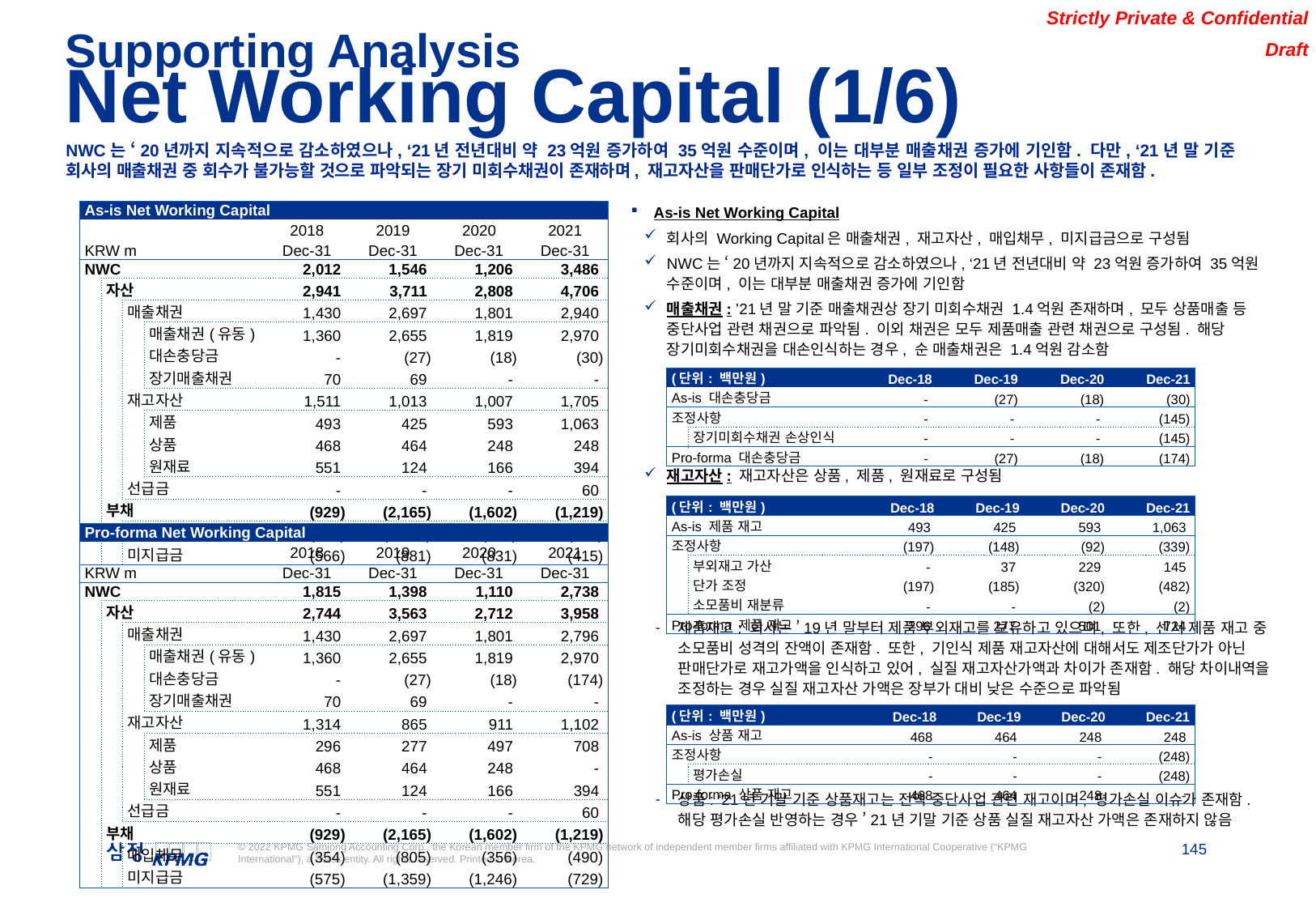

Supporting Analysis
Net Working Capital (1/6)
NWC는 ‘20년까지 지속적으로 감소하였으나, ‘21년 전년대비 약 23억원 증가하여 35억원 수준이며, 이는 대부분 매출채권 증가에 기인함. 다만, ‘21년 말 기준 회사의 매출채권 중 회수가 불가능할 것으로 파악되는 장기 미회수채권이 존재하며, 재고자산을 판매단가로 인식하는 등 일부 조정이 필요한 사항들이 존재함.
| As-is Net Working Capital |  |  |  |  |  |  |  |
| --- | --- | --- | --- | --- | --- | --- | --- |
|  |  |  |  | 2018 | 2019 | 2020 | 2021 |
| KRW m |  |  |  | Dec-31 | Dec-31 | Dec-31 | Dec-31 |
| NWC |  |  |  | 2,012 | 1,546 | 1,206 | 3,486 |
|  | 자산 |  |  | 2,941 | 3,711 | 2,808 | 4,706 |
|  |  | 매출채권 |  | 1,430 | 2,697 | 1,801 | 2,940 |
|  |  |  | 매출채권(유동) | 1,360 | 2,655 | 1,819 | 2,970 |
|  |  |  | 대손충당금 | - | (27) | (18) | (30) |
|  |  |  | 장기매출채권 | 70 | 69 | - | - |
|  |  | 재고자산 |  | 1,511 | 1,013 | 1,007 | 1,705 |
|  |  |  | 제품 | 493 | 425 | 593 | 1,063 |
|  |  |  | 상품 | 468 | 464 | 248 | 248 |
|  |  |  | 원재료 | 551 | 124 | 166 | 394 |
|  |  | 선급금 |  | - | - | - | 60 |
|  | 부채 |  |  | (929) | (2,165) | (1,602) | (1,219) |
|  |  | 매입채무 |  | (363) | (1,284) | (771) | (805) |
|  |  | 미지급금 |  | (566) | (881) | (831) | (415) |
As-is Net Working Capital
회사의 Working Capital은 매출채권, 재고자산, 매입채무, 미지급금으로 구성됨
NWC는 ‘20년까지 지속적으로 감소하였으나, ‘21년 전년대비 약 23억원 증가하여 35억원 수준이며, 이는 대부분 매출채권 증가에 기인함
매출채권: ’21년 말 기준 매출채권상 장기 미회수채권 1.4억원 존재하며, 모두 상품매출 등 중단사업 관련 채권으로 파악됨. 이외 채권은 모두 제품매출 관련 채권으로 구성됨. 해당 장기미회수채권을 대손인식하는 경우, 순 매출채권은 1.4억원 감소함

재고자산: 재고자산은 상품, 제품, 원재료로 구성됨

제품재고: 회사는 ’19년 말부터 제품 부외재고를 보유하고 있으며, 또한, 센서 제품 재고 중 소모품비 성격의 잔액이 존재함. 또한, 기인식 제품 재고자산에 대해서도 제조단가가 아닌 판매단가로 재고가액을 인식하고 있어, 실질 재고자산가액과 차이가 존재함. 해당 차이내역을 조정하는 경우 실질 재고자산 가액은 장부가 대비 낮은 수준으로 파악됨

상품: ‘21년 기말 기준 상품재고는 전액 중단사업 관련 재고이며, 평가손실 이슈가 존재함. 해당 평가손실 반영하는 경우 ’21년 기말 기준 상품 실질 재고자산 가액은 존재하지 않음

| (단위: 백만원) |  | Dec-18 | Dec-19 | Dec-20 | Dec-21 |
| --- | --- | --- | --- | --- | --- |
| As-is 대손충당금 |  | - | (27) | (18) | (30) |
| 조정사항 |  | - | - | - | (145) |
|  | 장기미회수채권 손상인식 | - | - | - | (145) |
| Pro-forma 대손충당금 |  | - | (27) | (18) | (174) |
| (단위: 백만원) |  | Dec-18 | Dec-19 | Dec-20 | Dec-21 |
| --- | --- | --- | --- | --- | --- |
| As-is 제품 재고 |  | 493 | 425 | 593 | 1,063 |
| 조정사항 |  | (197) | (148) | (92) | (339) |
|  | 부외재고 가산 | - | 37 | 229 | 145 |
|  | 단가 조정 | (197) | (185) | (320) | (482) |
|  | 소모품비 재분류 | - | - | (2) | (2) |
| Pro-forma 제품 재고 |  | 296 | 277 | 501 | 724 |
| Pro-forma Net Working Capital |  |  |  |  |  |  |  |
| --- | --- | --- | --- | --- | --- | --- | --- |
|  |  |  |  | 2018 | 2019 | 2020 | 2021 |
| KRW m |  |  |  | Dec-31 | Dec-31 | Dec-31 | Dec-31 |
| NWC |  |  |  | 1,815 | 1,398 | 1,110 | 2,738 |
|  | 자산 |  |  | 2,744 | 3,563 | 2,712 | 3,958 |
|  |  | 매출채권 |  | 1,430 | 2,697 | 1,801 | 2,796 |
|  |  |  | 매출채권(유동) | 1,360 | 2,655 | 1,819 | 2,970 |
|  |  |  | 대손충당금 | - | (27) | (18) | (174) |
|  |  |  | 장기매출채권 | 70 | 69 | - | - |
|  |  | 재고자산 |  | 1,314 | 865 | 911 | 1,102 |
|  |  |  | 제품 | 296 | 277 | 497 | 708 |
|  |  |  | 상품 | 468 | 464 | 248 | - |
|  |  |  | 원재료 | 551 | 124 | 166 | 394 |
|  |  | 선급금 |  | - | - | - | 60 |
|  | 부채 |  |  | (929) | (2,165) | (1,602) | (1,219) |
|  |  | 매입채무 |  | (354) | (805) | (356) | (490) |
|  |  | 미지급금 |  | (575) | (1,359) | (1,246) | (729) |
| (단위: 백만원) |  | Dec-18 | Dec-19 | Dec-20 | Dec-21 |
| --- | --- | --- | --- | --- | --- |
| As-is 상품 재고 |  | 468 | 464 | 248 | 248 |
| 조정사항 |  | - | - | - | (248) |
|  | 평가손실 | - | - | - | (248) |
| Pro-forma 상품 재고 |  | 468 | 464 | 248 | - |